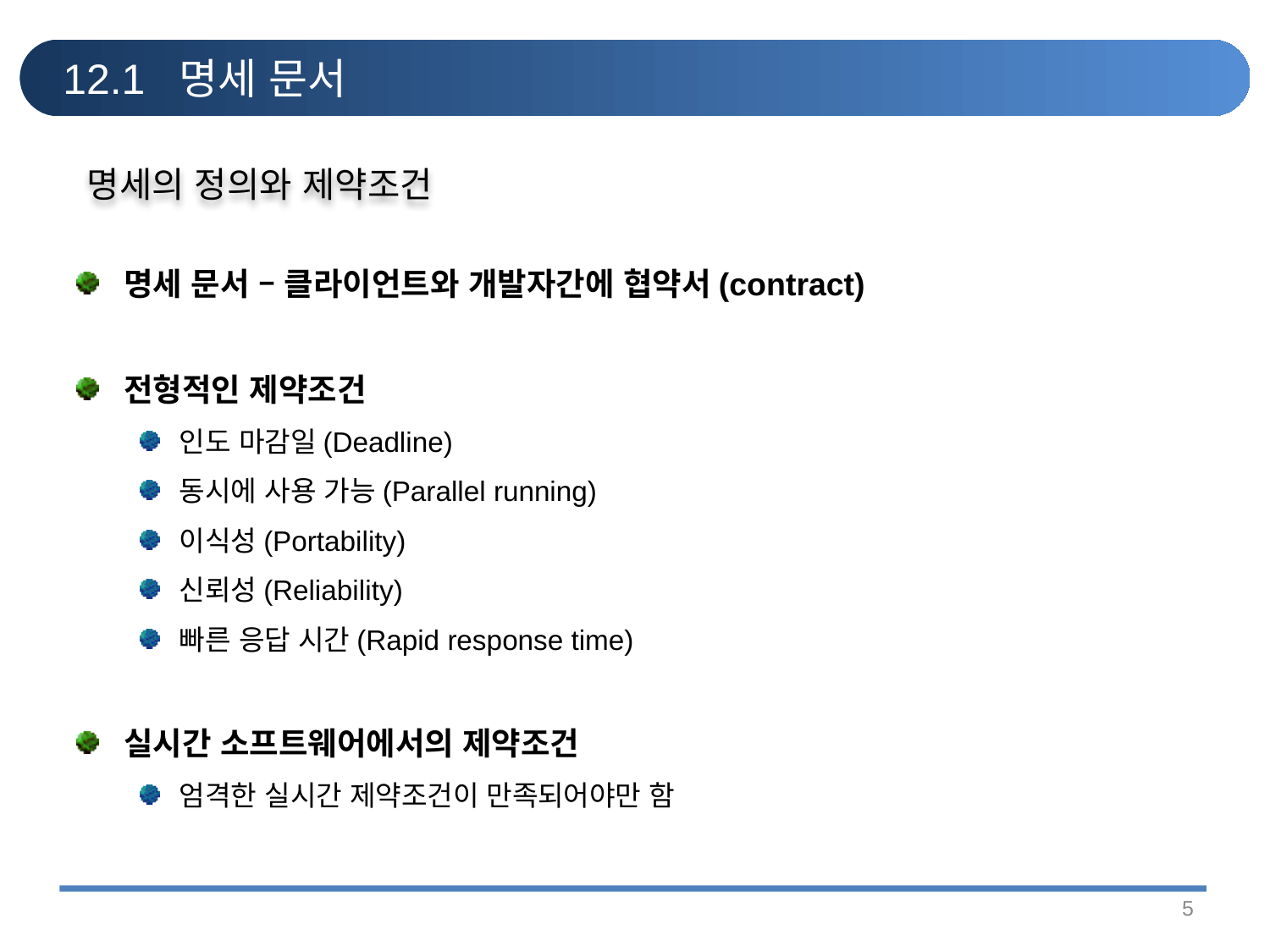

# 12.1  명세 문서
명세의 정의와 제약조건
명세 문서 – 클라이언트와 개발자간에 협약서(contract)

전형적인 제약조건
인도 마감일(Deadline)
동시에 사용 가능(Parallel running)
이식성(Portability)
신뢰성(Reliability)
빠른 응답 시간(Rapid response time)

실시간 소프트웨어에서의 제약조건
엄격한 실시간 제약조건이 만족되어야만 함
5